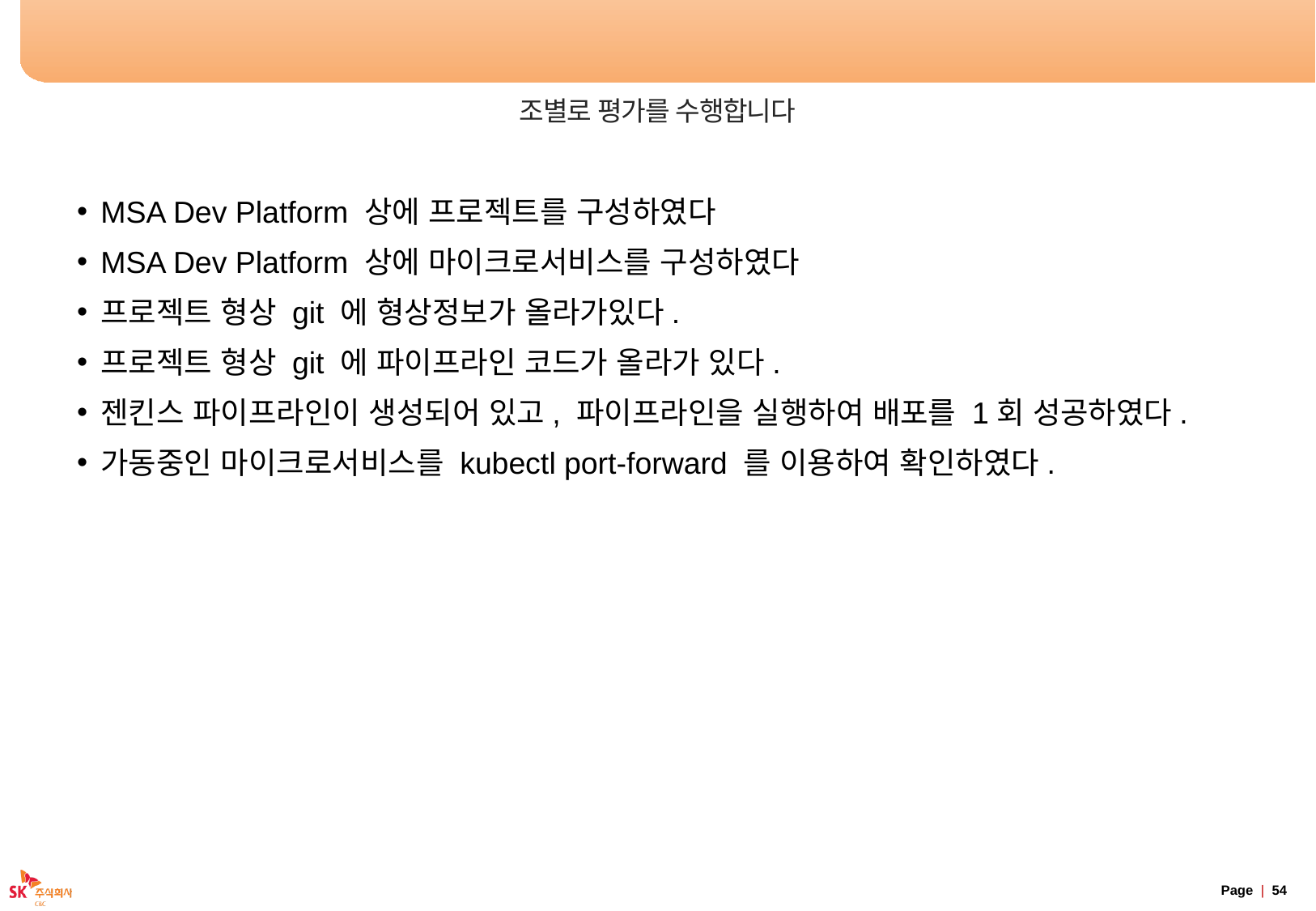

# 과제 평가 기준
조별로 평가를 수행합니다
MSA Dev Platform 상에 프로젝트를 구성하였다
MSA Dev Platform 상에 마이크로서비스를 구성하였다
프로젝트 형상 git 에 형상정보가 올라가있다.
프로젝트 형상 git 에 파이프라인 코드가 올라가 있다.
젠킨스 파이프라인이 생성되어 있고, 파이프라인을 실행하여 배포를 1회 성공하였다.
가동중인 마이크로서비스를 kubectl port-forward 를 이용하여 확인하였다.